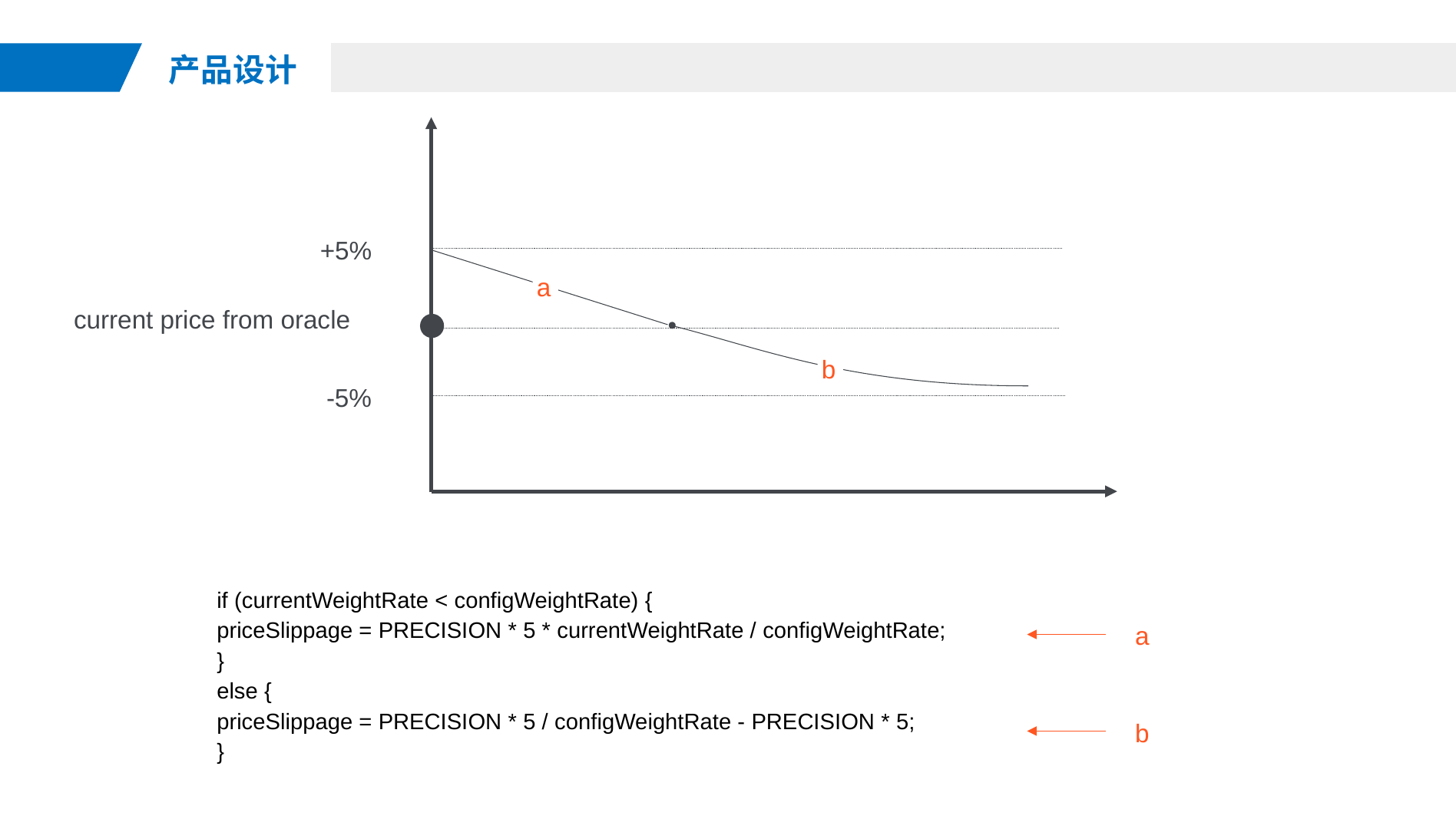

产品设计

+5%
a
current price from oracle

b
-5%
if (currentWeightRate < configWeightRate) {
priceSlippage = PRECISION * 5 * currentWeightRate / configWeightRate;
}
else {
priceSlippage = PRECISION * 5 / configWeightRate - PRECISION * 5;
}
a
b